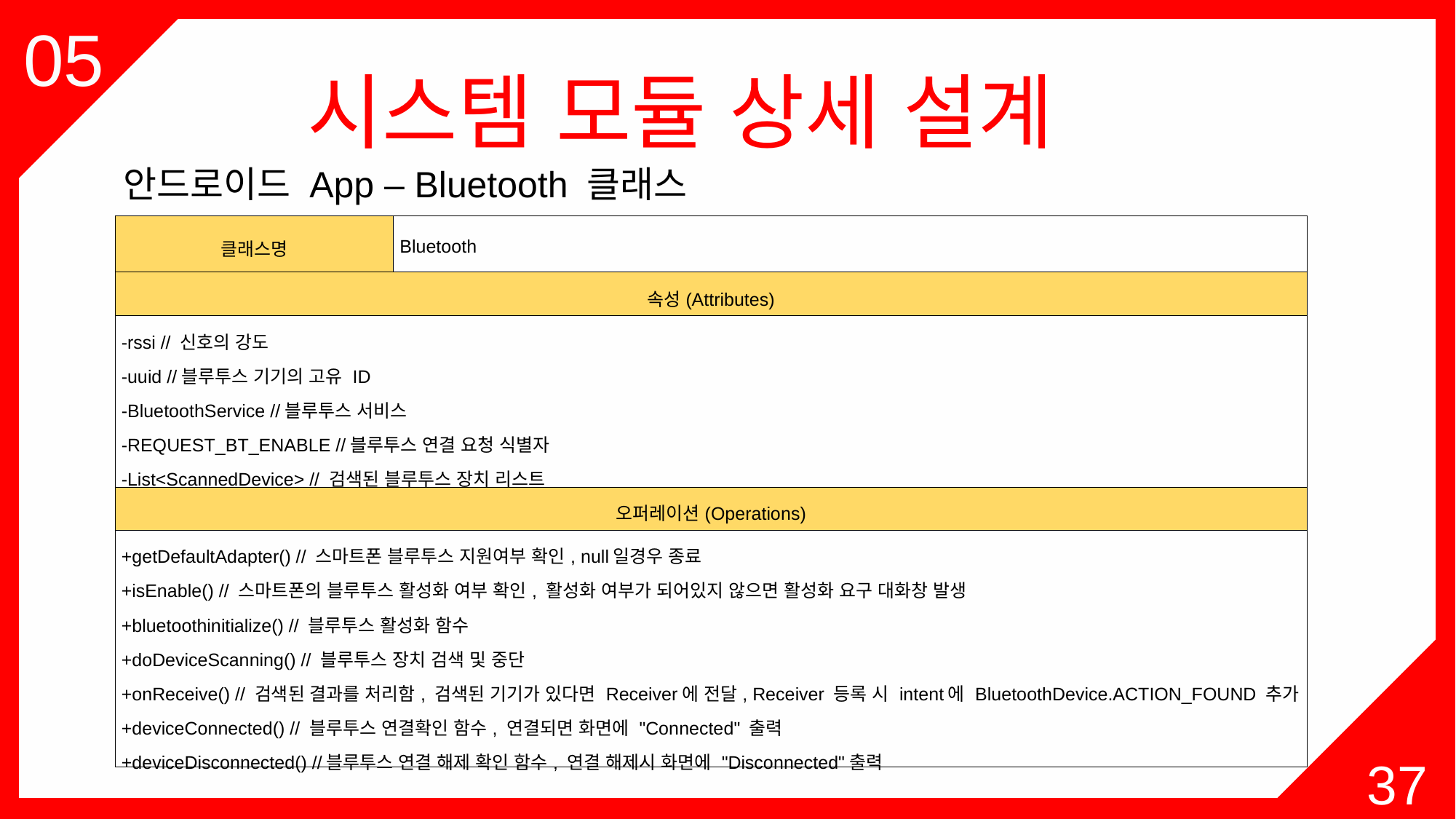

05
03
시스템 모듈 상세 설계

안드로이드 App – Bluetooth 클래스
| 클래스명 | Bluetooth |
| --- | --- |
| 속성(Attributes) |  |
| -rssi // 신호의 강도 -uuid //블루투스 기기의 고유 ID -BluetoothService //블루투스 서비스 -REQUEST\_BT\_ENABLE //블루투스 연결 요청 식별자 -List<ScannedDevice> // 검색된 블루투스 장치 리스트 |  |
| 오퍼레이션(Operations) |  |
| +getDefaultAdapter() // 스마트폰 블루투스 지원여부 확인, null일경우 종료 +isEnable() // 스마트폰의 블루투스 활성화 여부 확인, 활성화 여부가 되어있지 않으면 활성화 요구 대화창 발생 +bluetoothinitialize() // 블루투스 활성화 함수 +doDeviceScanning() // 블루투스 장치 검색 및 중단 +onReceive() // 검색된 결과를 처리함, 검색된 기기가 있다면 Receiver에 전달, Receiver 등록 시 intent에 BluetoothDevice.ACTION\_FOUND 추가 +deviceConnected() // 블루투스 연결확인 함수, 연결되면 화면에 "Connected" 출력 +deviceDisconnected() //블루투스 연결 해제 확인 함수, 연결 해제시 화면에 "Disconnected"출력 |  |

37